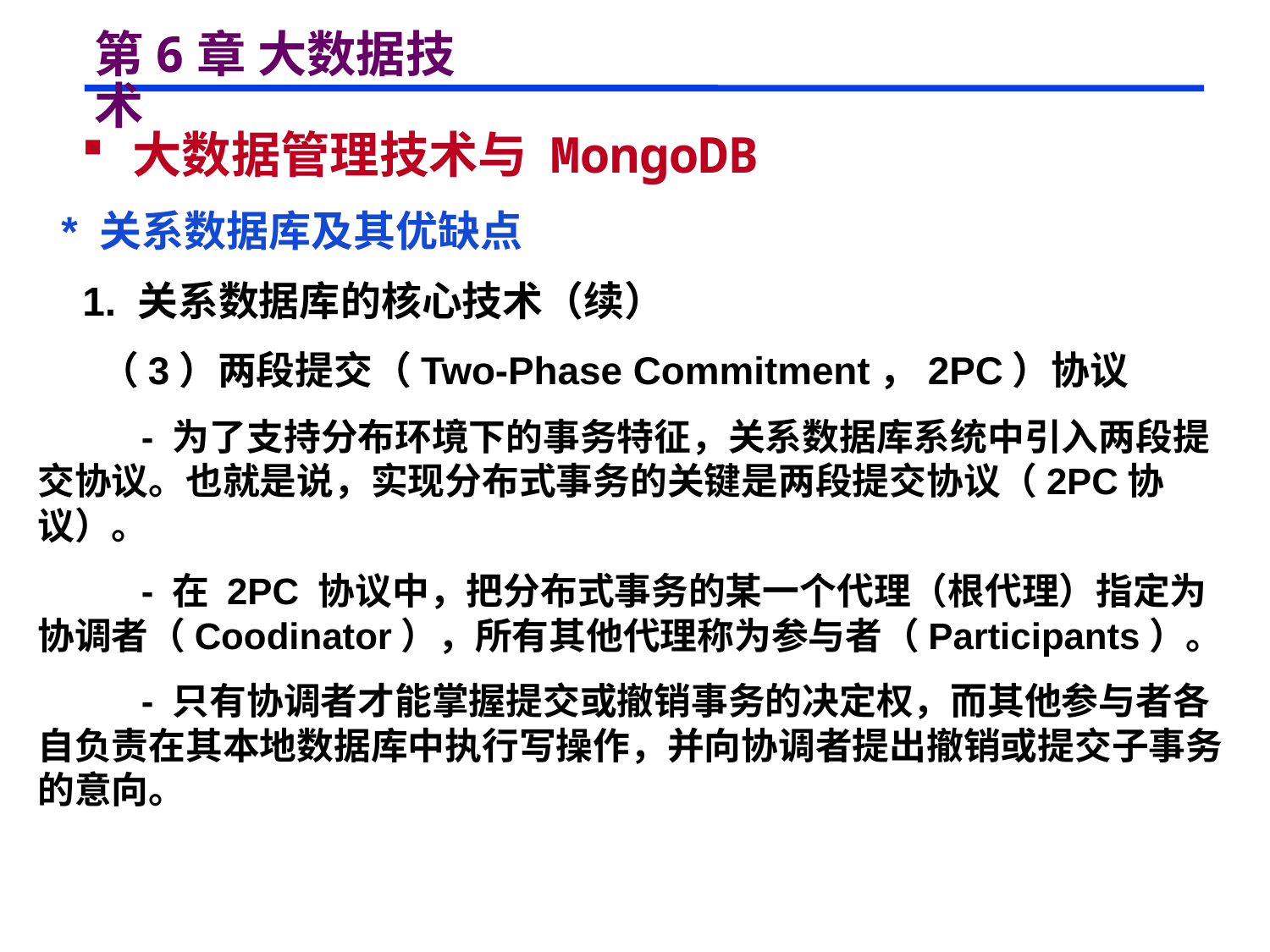

# 第6章 大数据技术
 大数据管理技术与 MongoDB
  * 关系数据库及其优缺点
    1. 关系数据库的核心技术（续）
      （3）两段提交（Two-Phase Commitment，2PC）协议
          - 为了支持分布环境下的事务特征，关系数据库系统中引入两段提交协议。也就是说，实现分布式事务的关键是两段提交协议（2PC协议）。
          - 在 2PC 协议中，把分布式事务的某一个代理（根代理）指定为协调者（Coodinator），所有其他代理称为参与者（Participants）。
          - 只有协调者才能掌握提交或撤销事务的决定权，而其他参与者各自负责在其本地数据库中执行写操作，并向协调者提出撤销或提交子事务的意向。